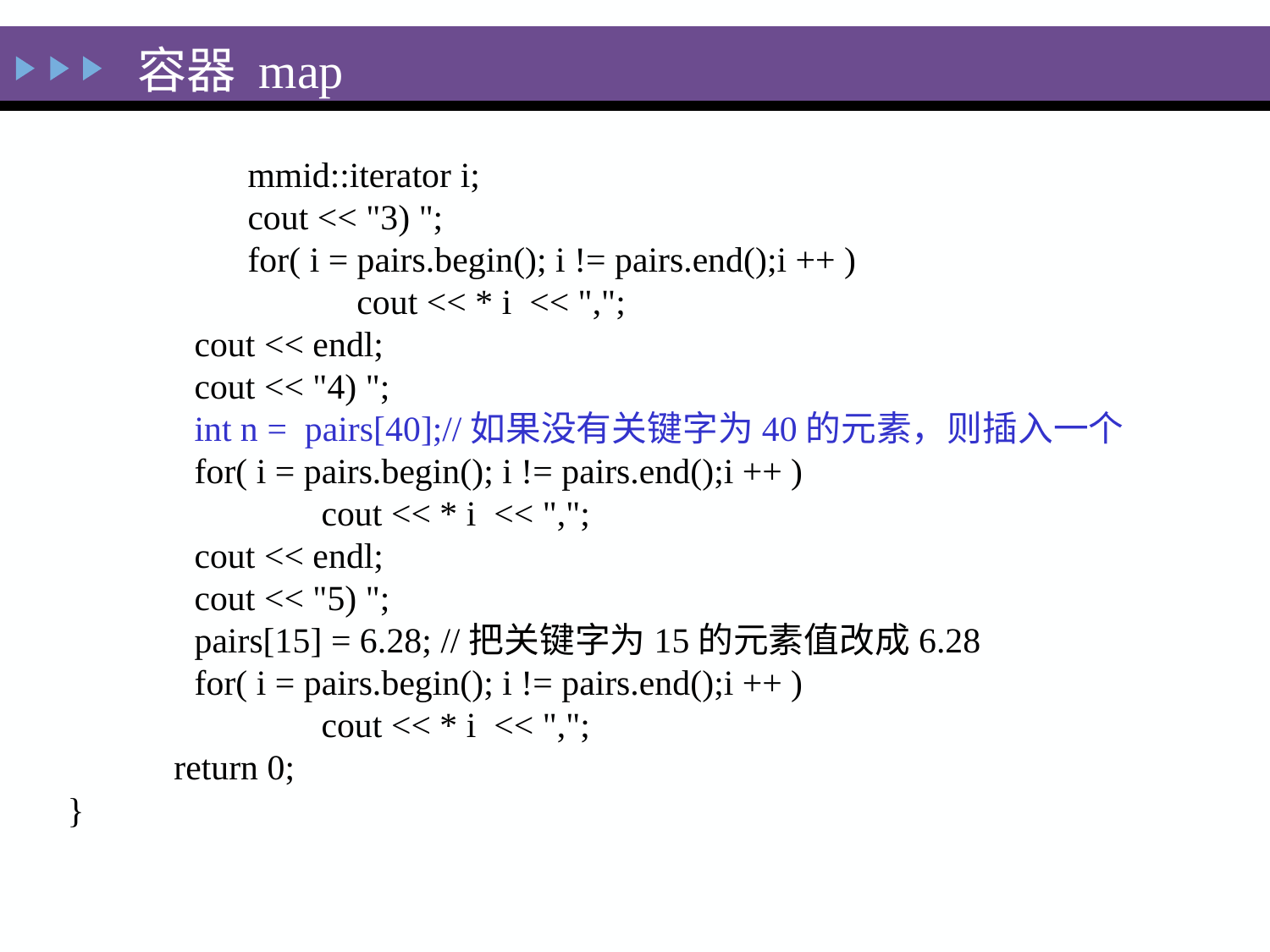

容器 map
	      mmid::iterator i;
	      cout << "3) ";
	      for( i = pairs.begin(); i != pairs.end();i ++ )
		    cout << * i  << ",";
	cout << endl;
	cout << "4) ";
	int n =  pairs[40];//如果没有关键字为40的元素，则插入一个
	for( i = pairs.begin(); i != pairs.end();i ++ )
		cout << * i  << ",";
	cout << endl;
	cout << "5) ";
	pairs[15] = 6.28; //把关键字为15的元素值改成6.28
	for( i = pairs.begin(); i != pairs.end();i ++ )
		cout << * i  << ",";
            return 0;
}